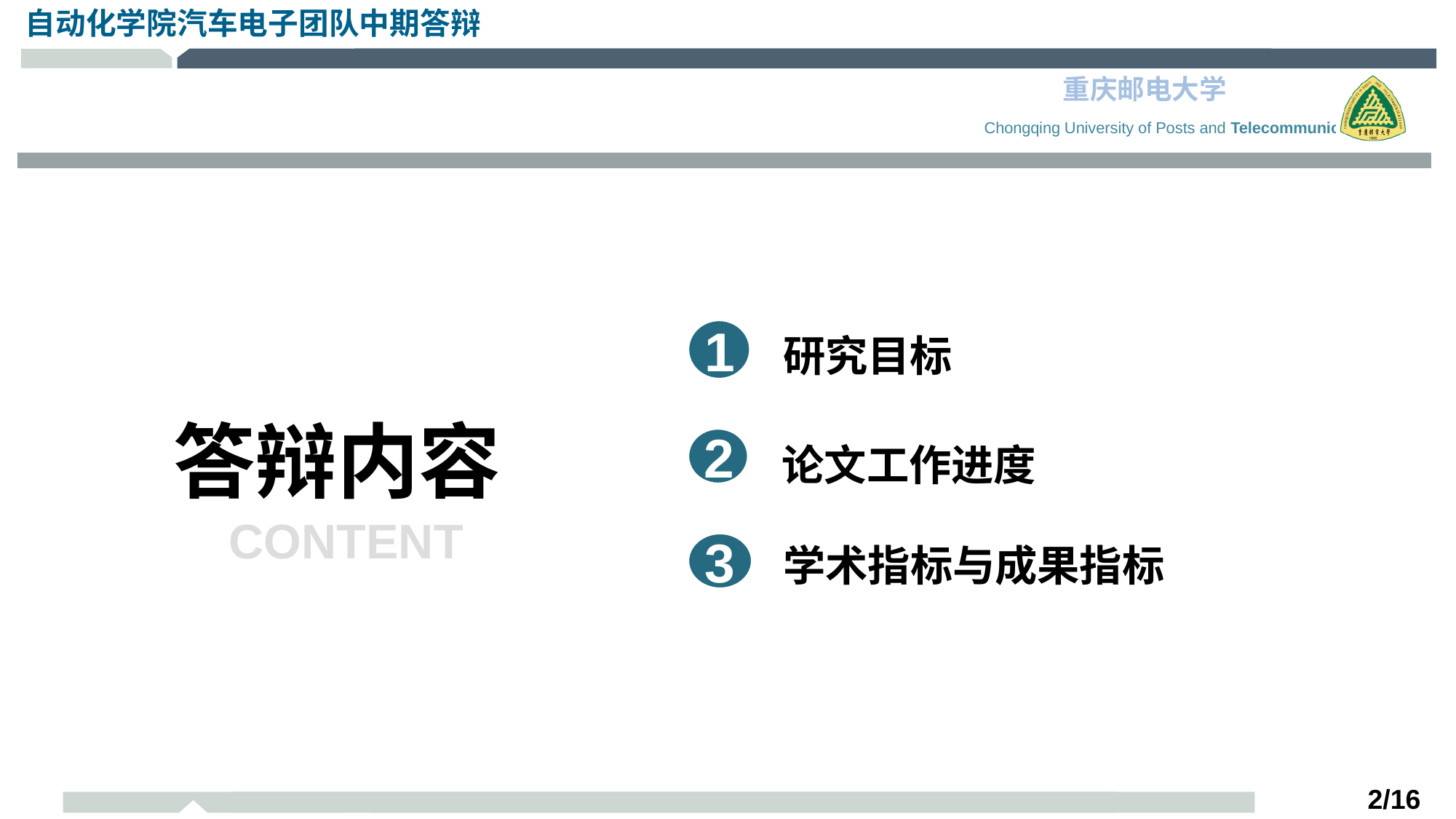

1
研究目标
答辩内容
2
论文工作进度
CONTENT
3
学术指标与成果指标